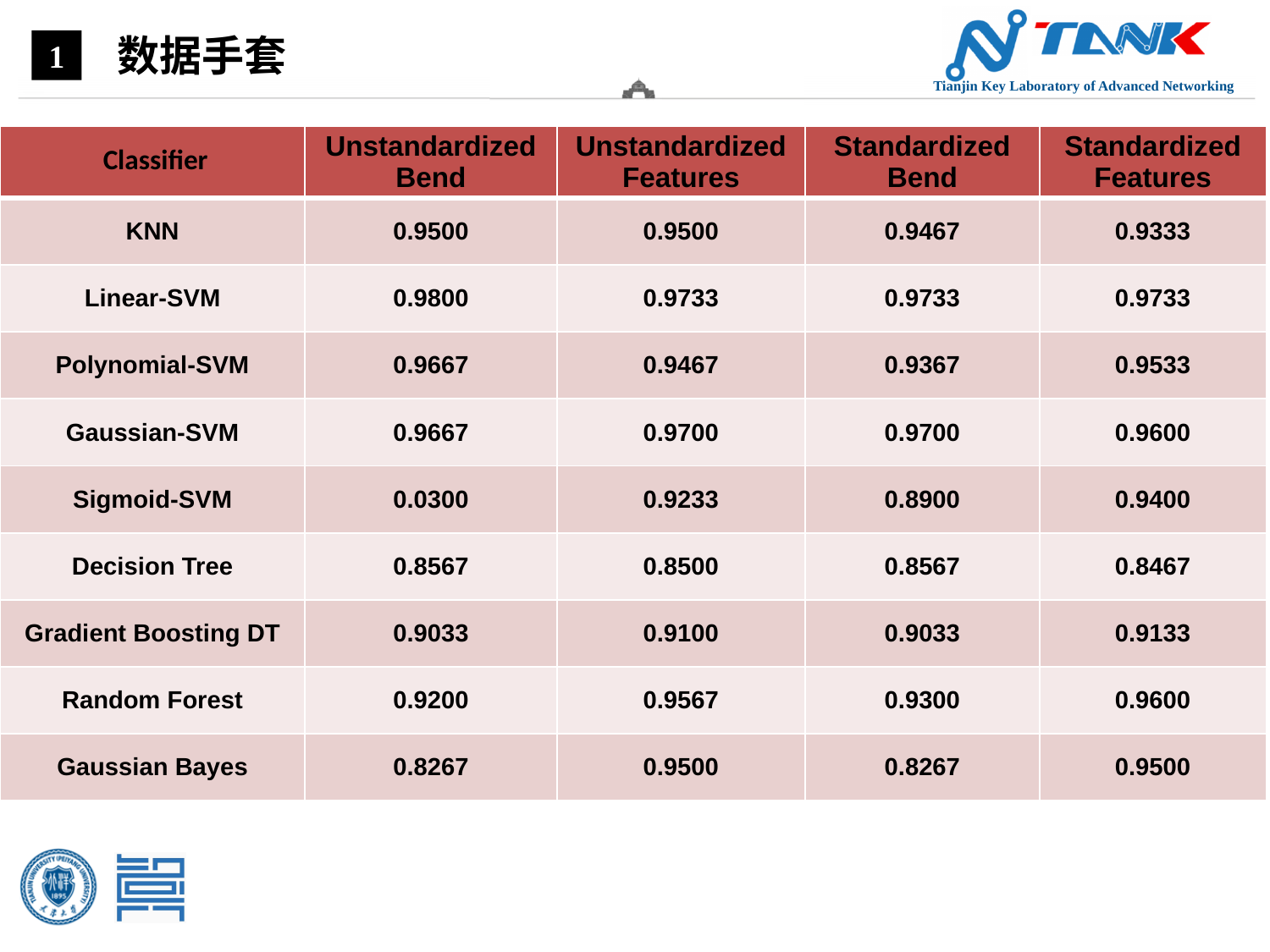

数据手套
1
| Classifier | Unstandardized Bend | Unstandardized Features | Standardized Bend | Standardized Features |
| --- | --- | --- | --- | --- |
| KNN | 0.9500 | 0.9500 | 0.9467 | 0.9333 |
| Linear-SVM | 0.9800 | 0.9733 | 0.9733 | 0.9733 |
| Polynomial-SVM | 0.9667 | 0.9467 | 0.9367 | 0.9533 |
| Gaussian-SVM | 0.9667 | 0.9700 | 0.9700 | 0.9600 |
| Sigmoid-SVM | 0.0300 | 0.9233 | 0.8900 | 0.9400 |
| Decision Tree | 0.8567 | 0.8500 | 0.8567 | 0.8467 |
| Gradient Boosting DT | 0.9033 | 0.9100 | 0.9033 | 0.9133 |
| Random Forest | 0.9200 | 0.9567 | 0.9300 | 0.9600 |
| Gaussian Bayes | 0.8267 | 0.9500 | 0.8267 | 0.9500 |